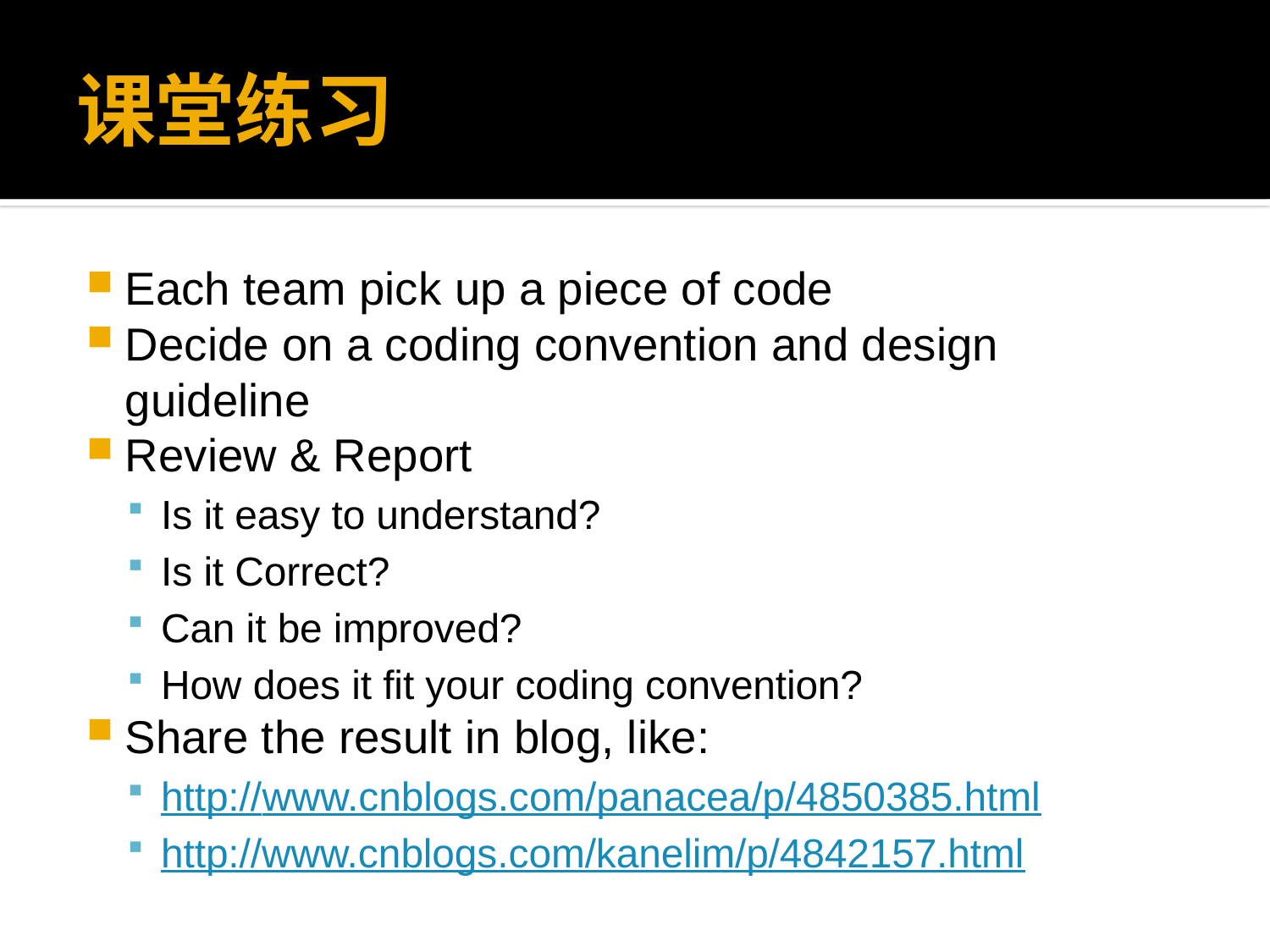

# 课堂练习
Each team pick up a piece of code
Decide on a coding convention and design guideline
Review & Report
Is it easy to understand?
Is it Correct?
Can it be improved?
How does it fit your coding convention?
Share the result in blog, like:
http://www.cnblogs.com/panacea/p/4850385.html
http://www.cnblogs.com/kanelim/p/4842157.html